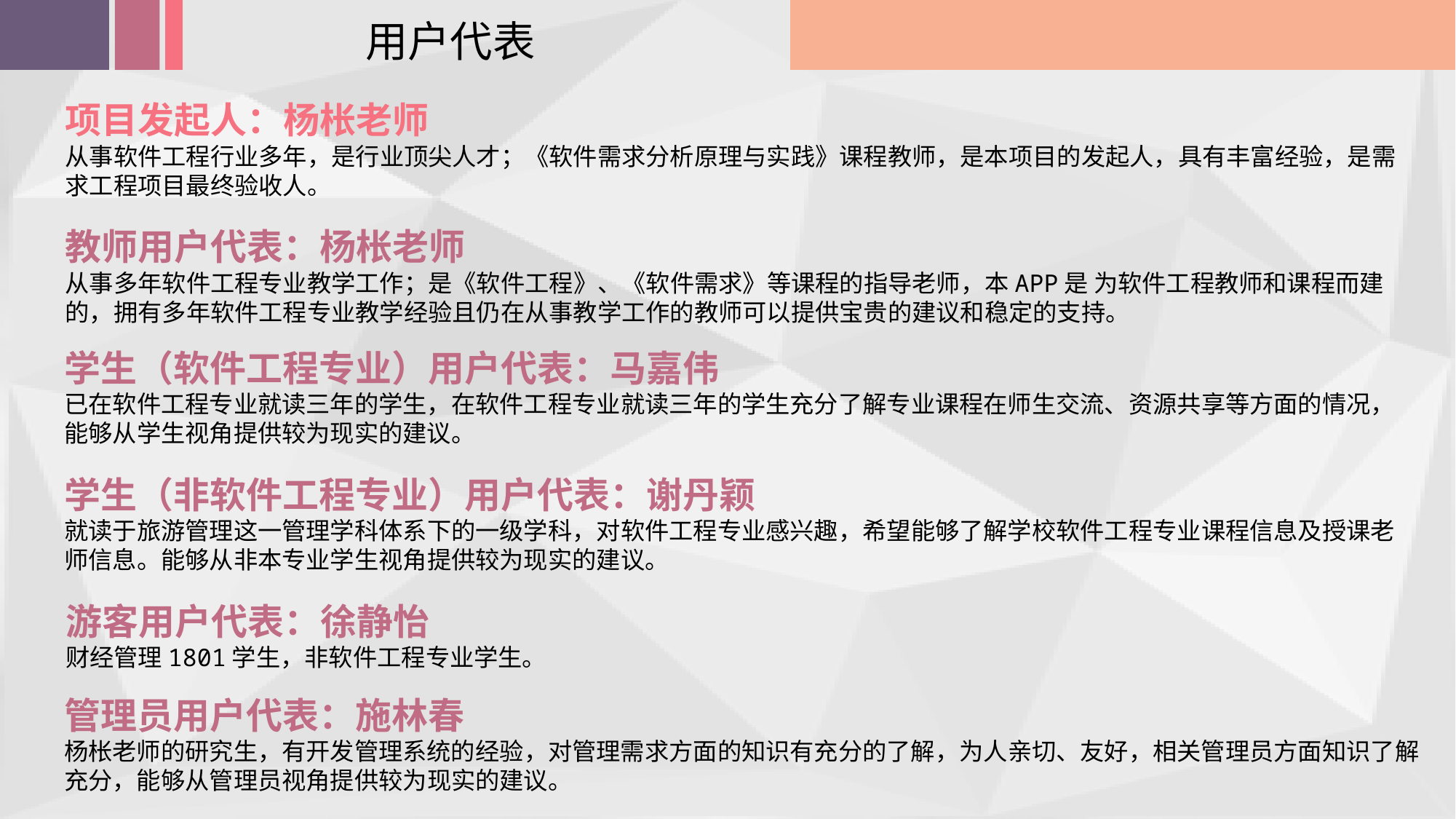

用户代表
项目发起人：杨枨老师
从事软件工程行业多年，是行业顶尖人才；《软件需求分析原理与实践》课程教师，是本项目的发起人，具有丰富经验，是需求工程项目最终验收人。
教师用户代表：杨枨老师
从事多年软件工程专业教学工作；是《软件工程》、《软件需求》等课程的指导老师，本APP是 为软件工程教师和课程而建的，拥有多年软件工程专业教学经验且仍在从事教学工作的教师可以提供宝贵的建议和稳定的支持。
学生（软件工程专业）用户代表：马嘉伟
已在软件工程专业就读三年的学生，在软件工程专业就读三年的学生充分了解专业课程在师生交流、资源共享等方面的情况，能够从学生视角提供较为现实的建议。
学生（非软件工程专业）用户代表：谢丹颖
就读于旅游管理这一管理学科体系下的一级学科，对软件工程专业感兴趣，希望能够了解学校软件工程专业课程信息及授课老师信息。能够从非本专业学生视角提供较为现实的建议。
游客用户代表：徐静怡
财经管理1801学生，非软件工程专业学生。
管理员用户代表：施林春
杨枨老师的研究生，有开发管理系统的经验，对管理需求方面的知识有充分的了解，为人亲切、友好，相关管理员方面知识了解充分，能够从管理员视角提供较为现实的建议。